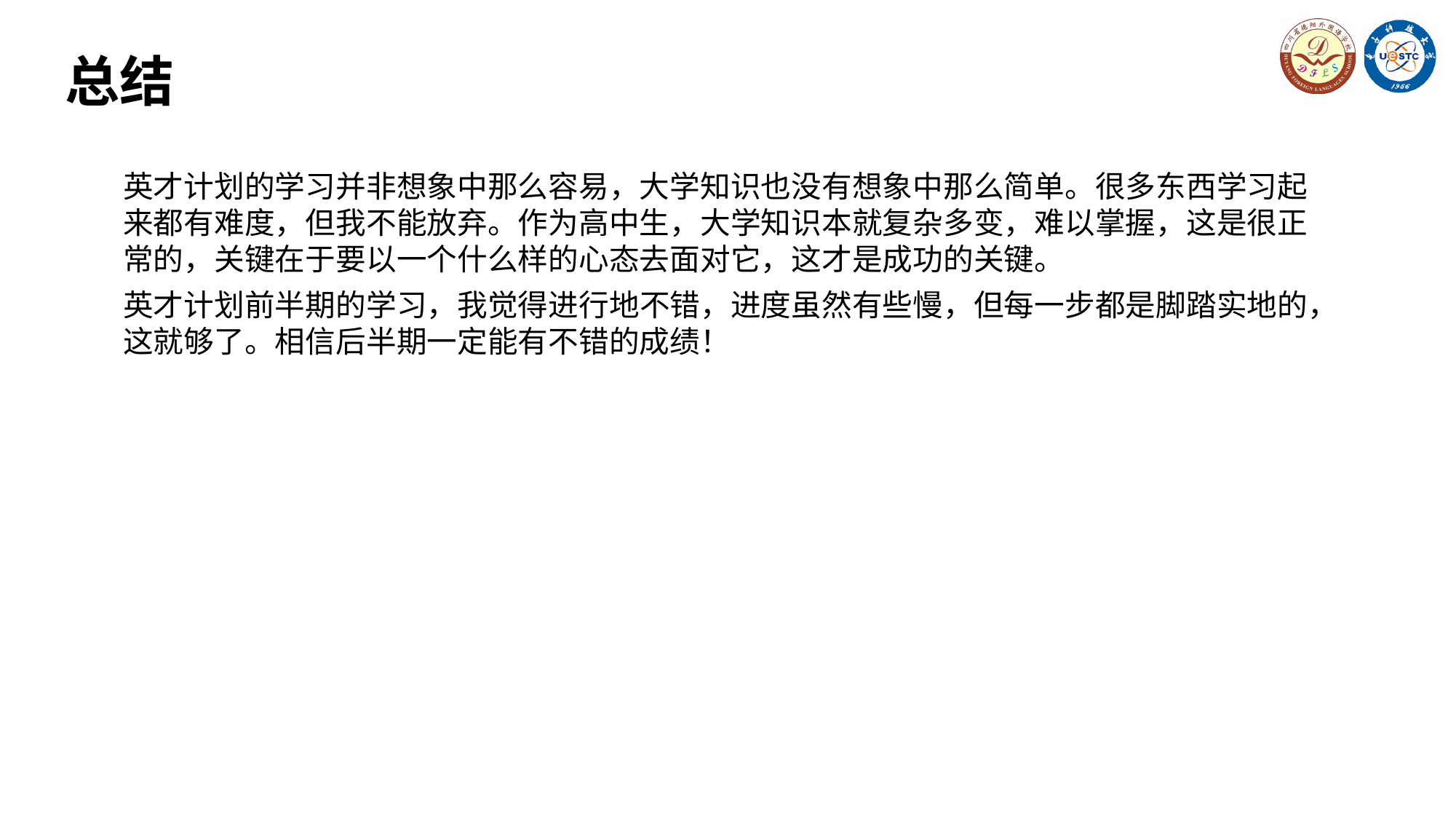

# 总结
英才计划的学习并非想象中那么容易，大学知识也没有想象中那么简单。很多东西学习起来都有难度，但我不能放弃。作为高中生，大学知识本就复杂多变，难以掌握，这是很正常的，关键在于要以一个什么样的心态去面对它，这才是成功的关键。
英才计划前半期的学习，我觉得进行地不错，进度虽然有些慢，但每一步都是脚踏实地的，这就够了。相信后半期一定能有不错的成绩！